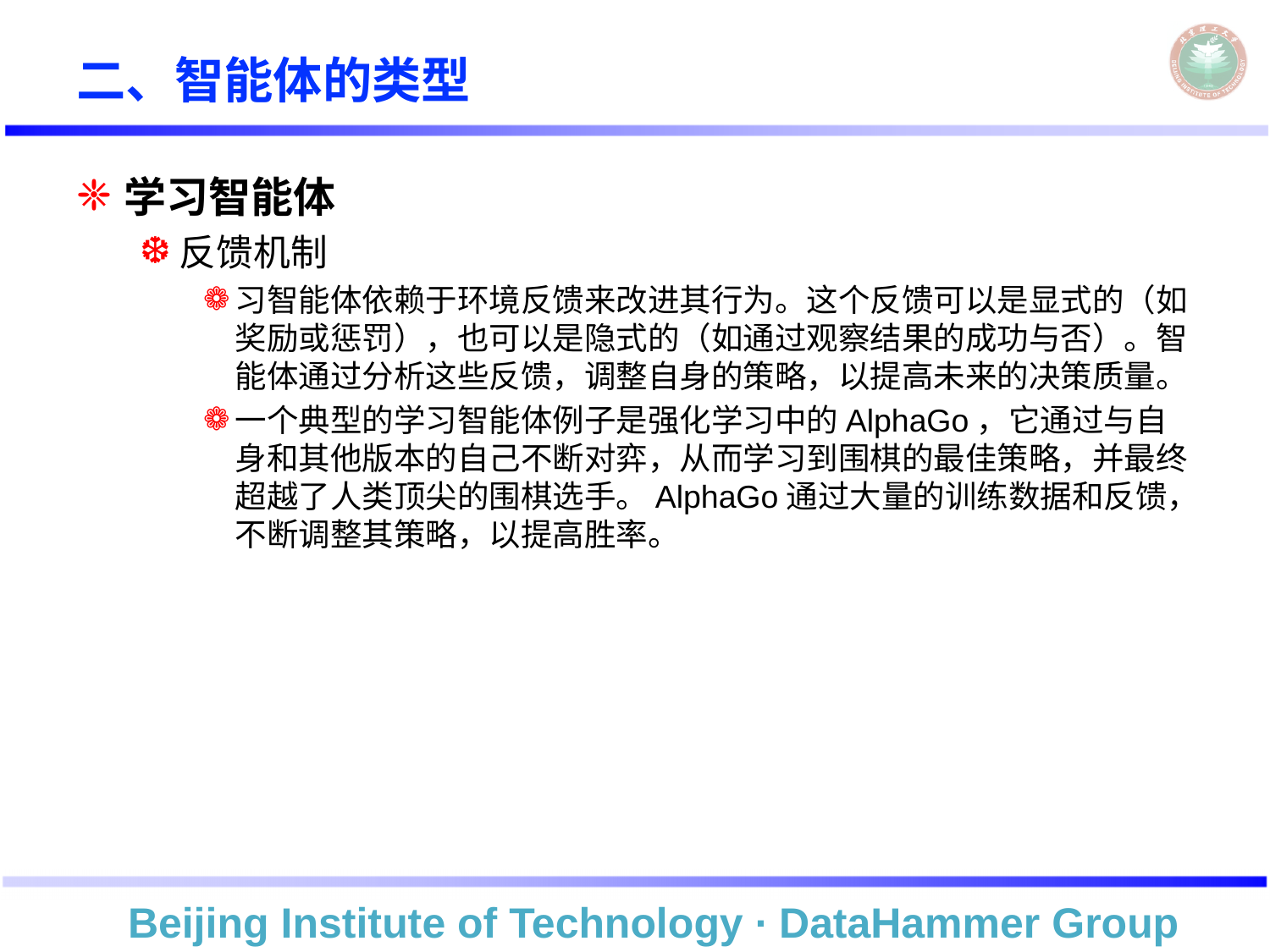

# 二、智能体的类型
学习智能体
反馈机制
习智能体依赖于环境反馈来改进其行为。这个反馈可以是显式的（如奖励或惩罚），也可以是隐式的（如通过观察结果的成功与否）。智能体通过分析这些反馈，调整自身的策略，以提高未来的决策质量。
一个典型的学习智能体例子是强化学习中的AlphaGo，它通过与自身和其他版本的自己不断对弈，从而学习到围棋的最佳策略，并最终超越了人类顶尖的围棋选手。AlphaGo通过大量的训练数据和反馈，不断调整其策略，以提高胜率。